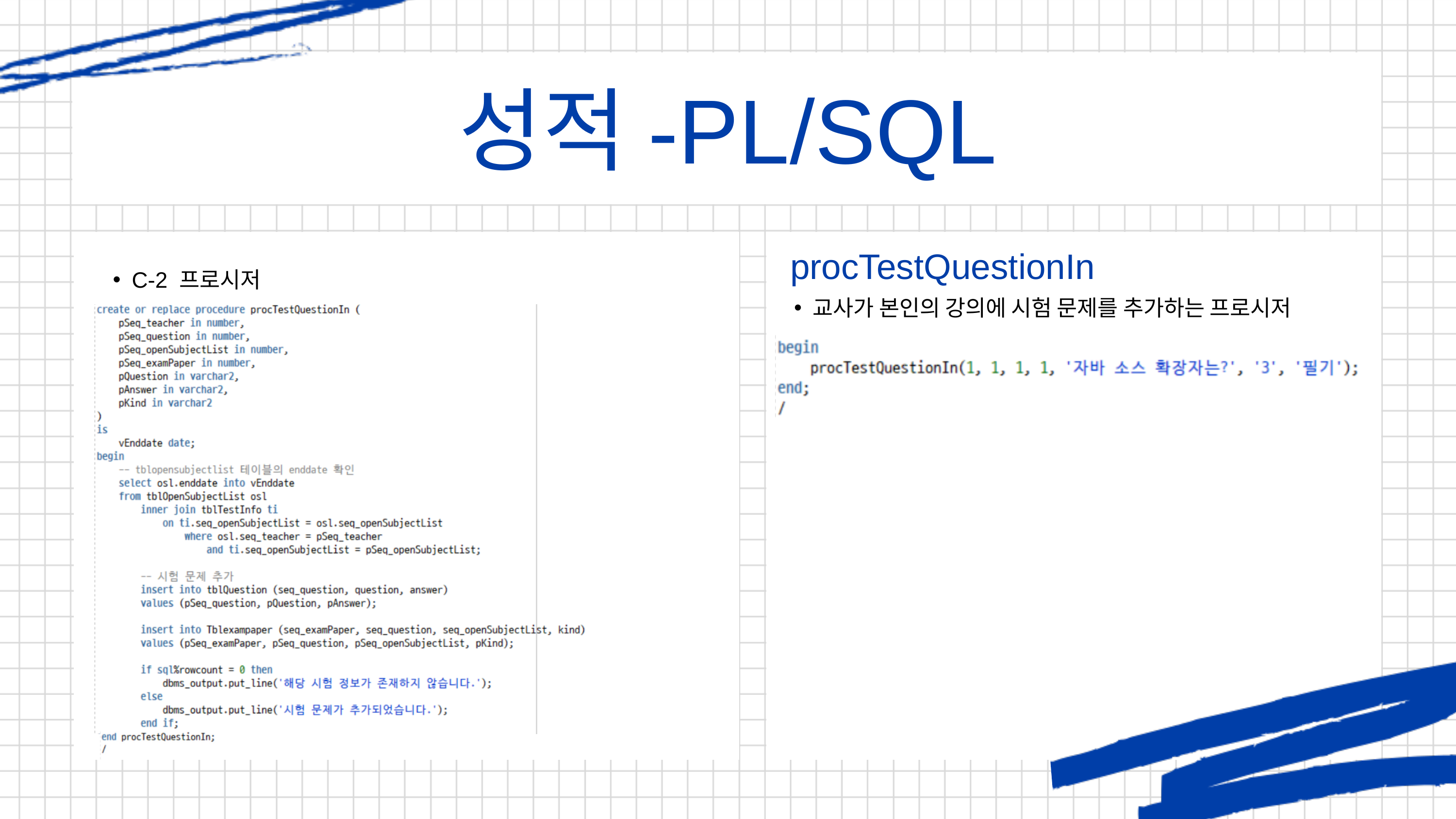

성적-PL/SQL

procTestQuestionIn
B-5

C-2 프로시저
교사가 본인의 강의에 시험 문제를 추가하는 프로시저